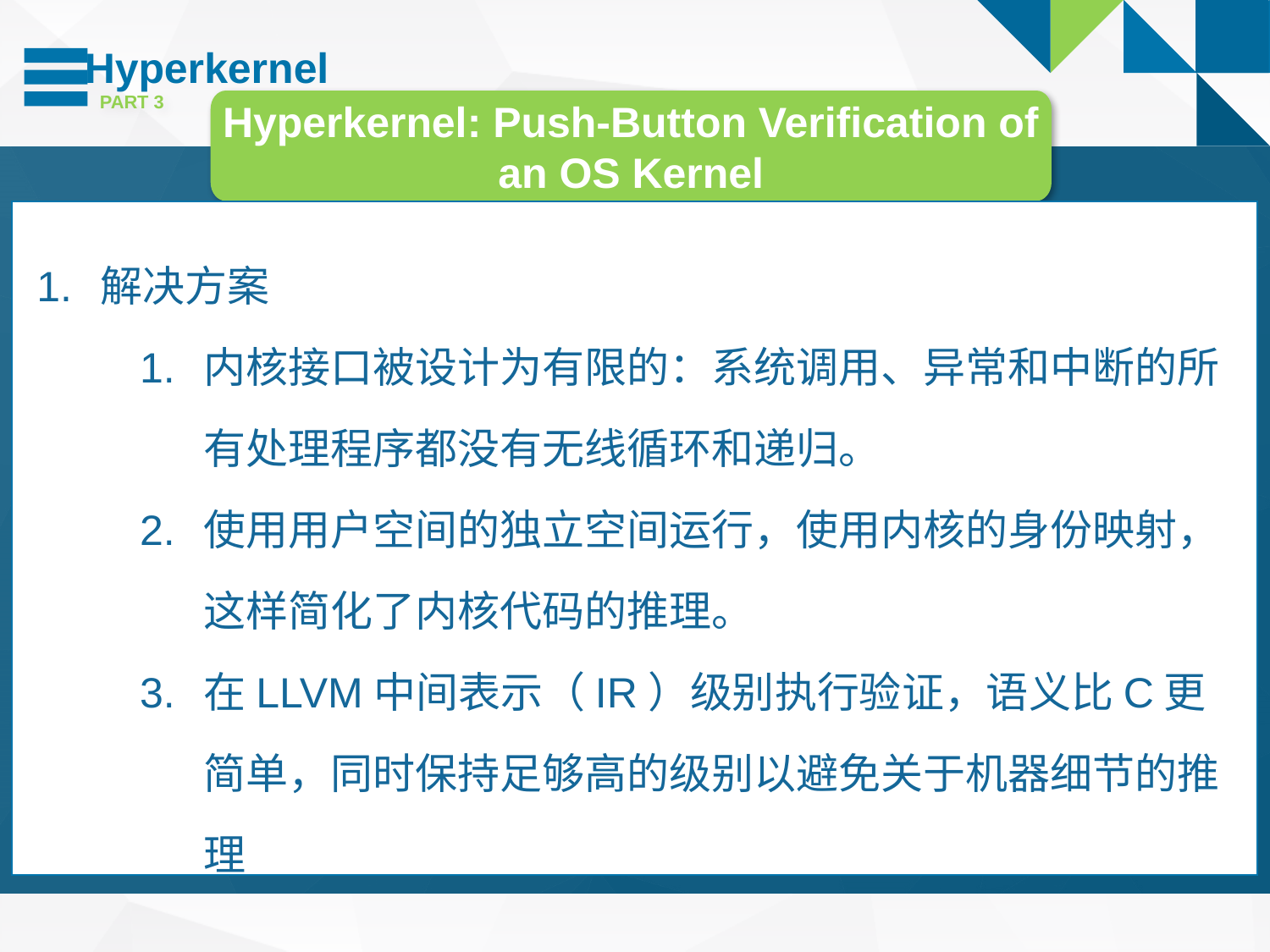

Hyperkernel

PART 3
Hyperkernel: Push-Button Verification of an OS Kernel

解决方案
内核接口被设计为有限的：系统调用、异常和中断的所有处理程序都没有无线循环和递归。
使用用户空间的独立空间运行，使用内核的身份映射，这样简化了内核代码的推理。
在LLVM中间表示（IR）级别执行验证，语义比C更简单，同时保持足够高的级别以避免关于机器细节的推理